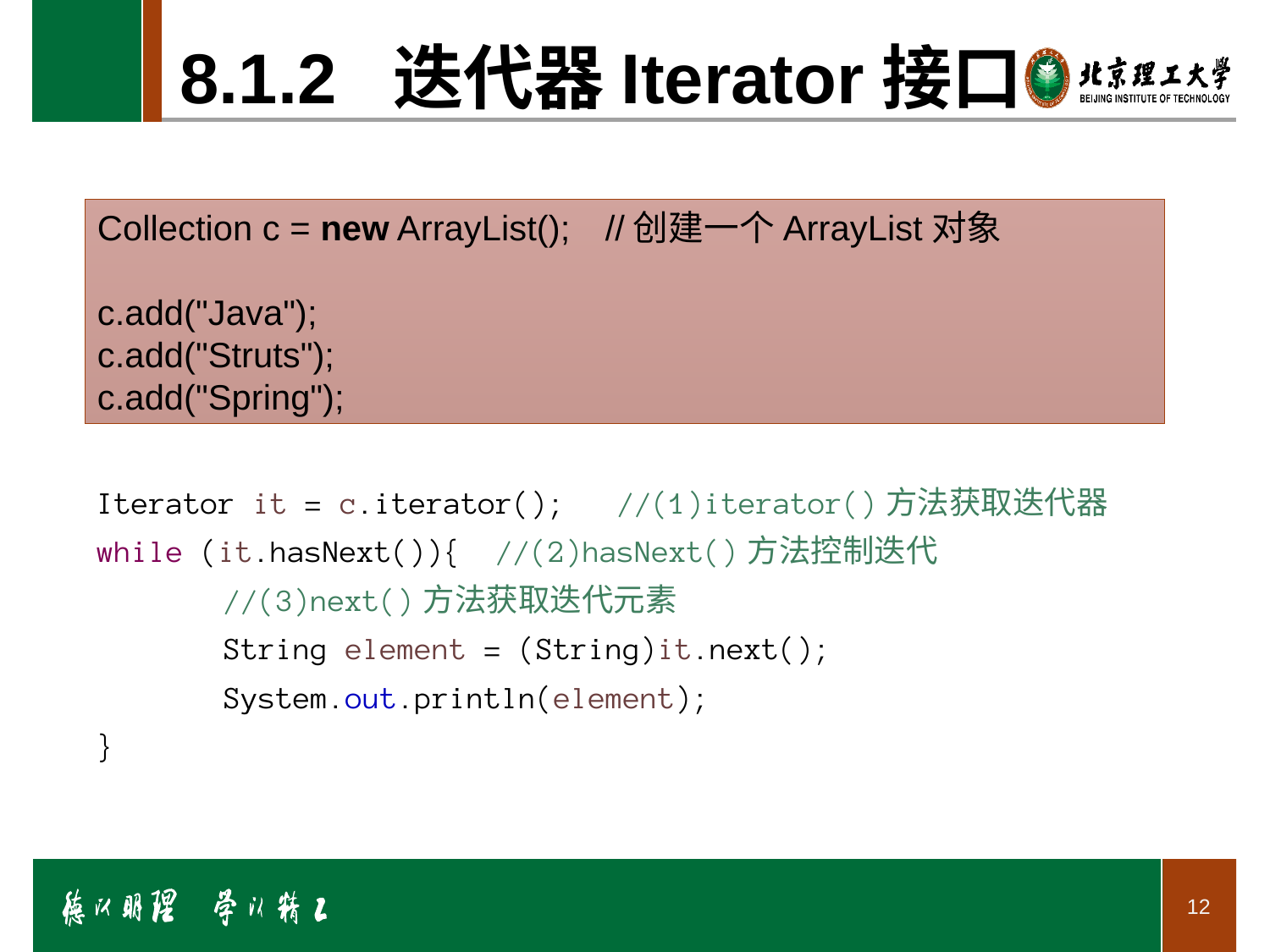

# 8.1.2  迭代器Iterator接口
Collection c = new ArrayList();	//创建一个ArrayList对象
c.add("Java");
c.add("Struts");
c.add("Spring");
Iterator it = c.iterator();   //(1)iterator()方法获取迭代器
while (it.hasNext()){  //(2)hasNext()方法控制迭代
	//(3)next()方法获取迭代元素
	String element = (String)it.next();
	System.out.println(element);
}